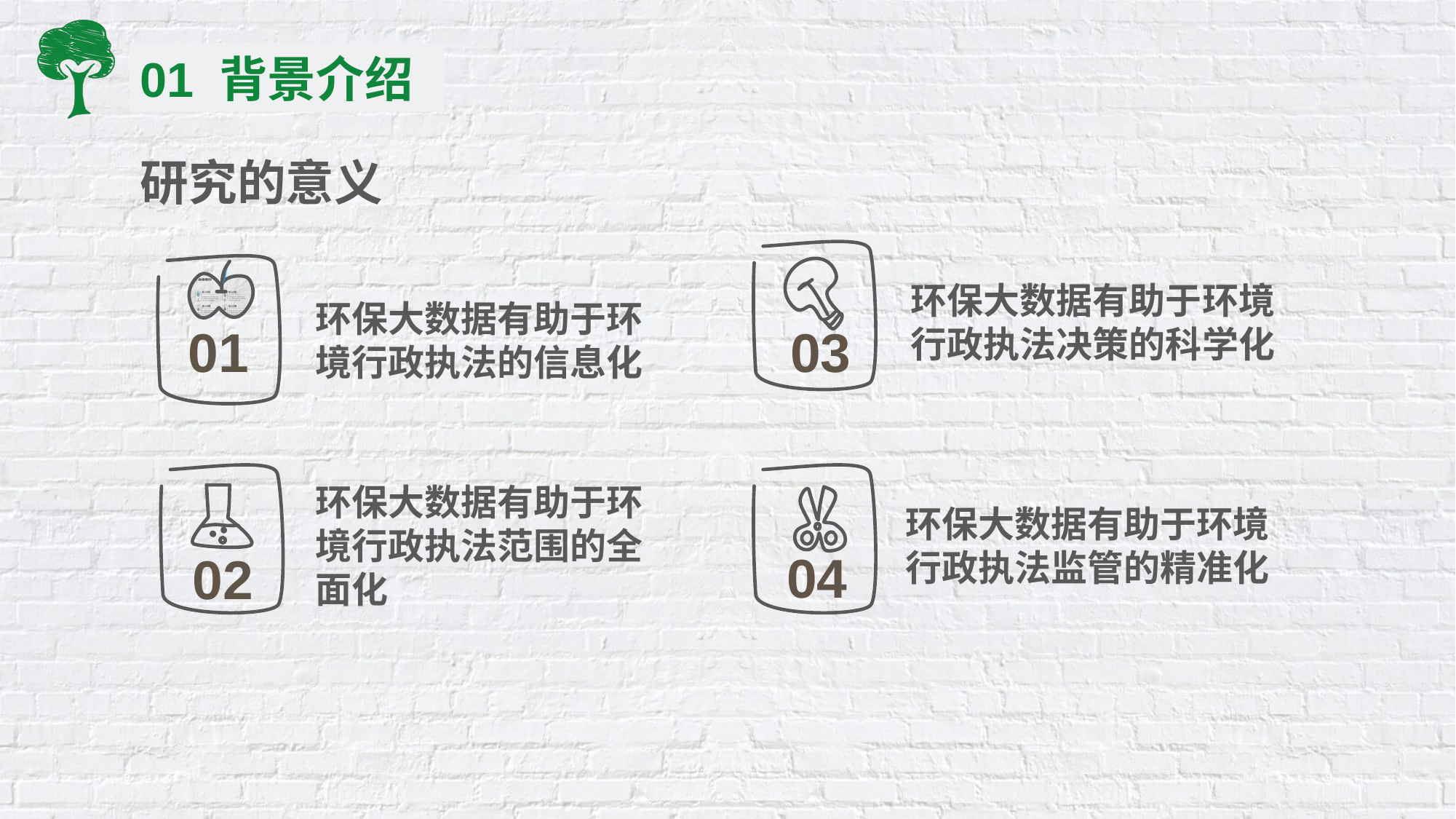

01 背景介绍
研究的意义

03

01
环保大数据有助于环境行政执法决策的科学化
环保大数据有助于环境行政执法的信息化

02

04
环保大数据有助于环境行政执法范围的全面化
环保大数据有助于环境行政执法监管的精准化